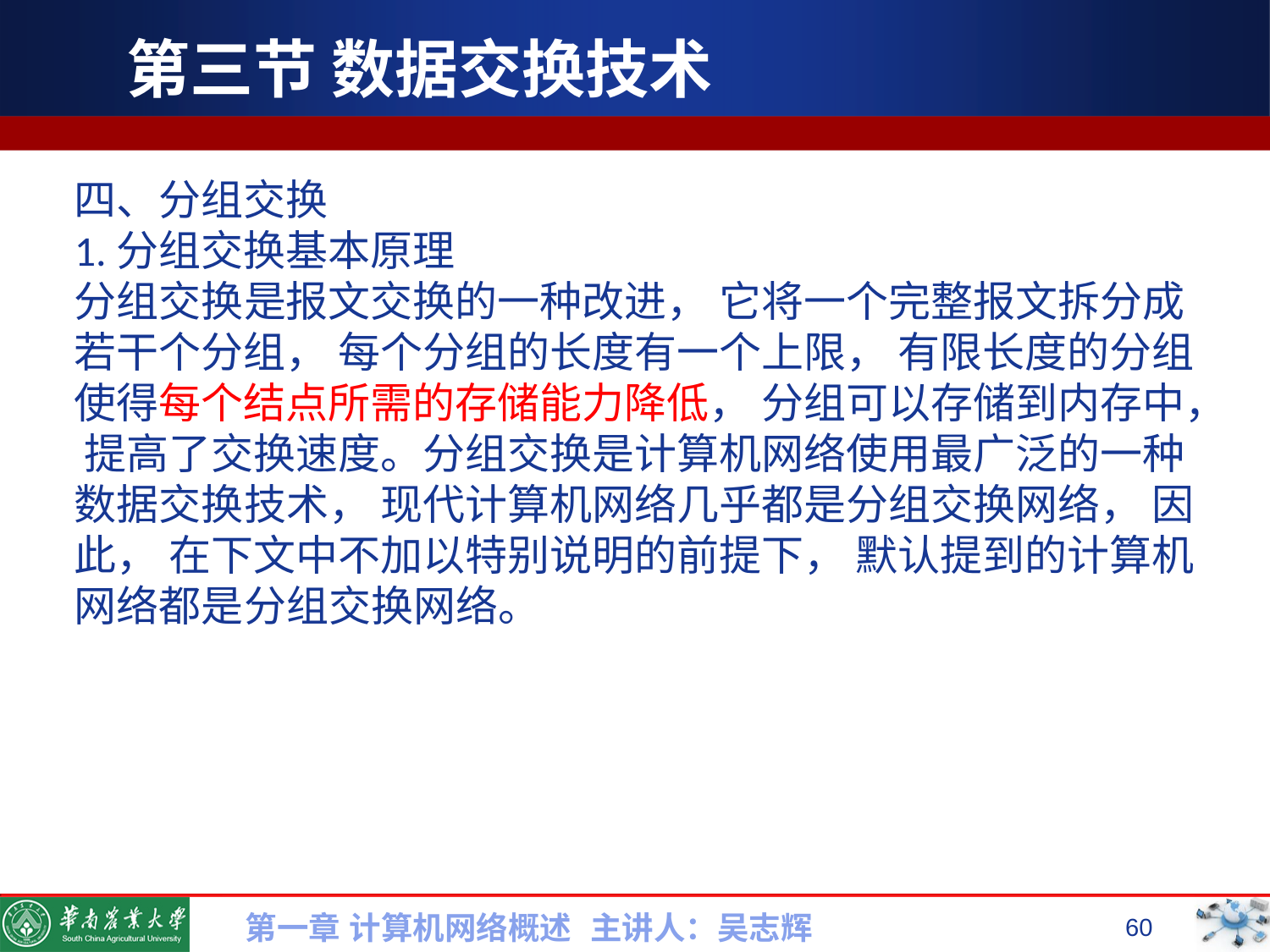

# 第三节 数据交换技术
四、分组交换
1.分组交换基本原理
分组交换是报文交换的一种改进， 它将一个完整报文拆分成若干个分组， 每个分组的长度有一个上限， 有限长度的分组使得每个结点所需的存储能力降低， 分组可以存储到内存中， 提高了交换速度。分组交换是计算机网络使用最广泛的一种数据交换技术， 现代计算机网络几乎都是分组交换网络， 因此， 在下文中不加以特别说明的前提下， 默认提到的计算机
网络都是分组交换网络。
第一章 计算机网络概述  主讲人：吴志辉
60